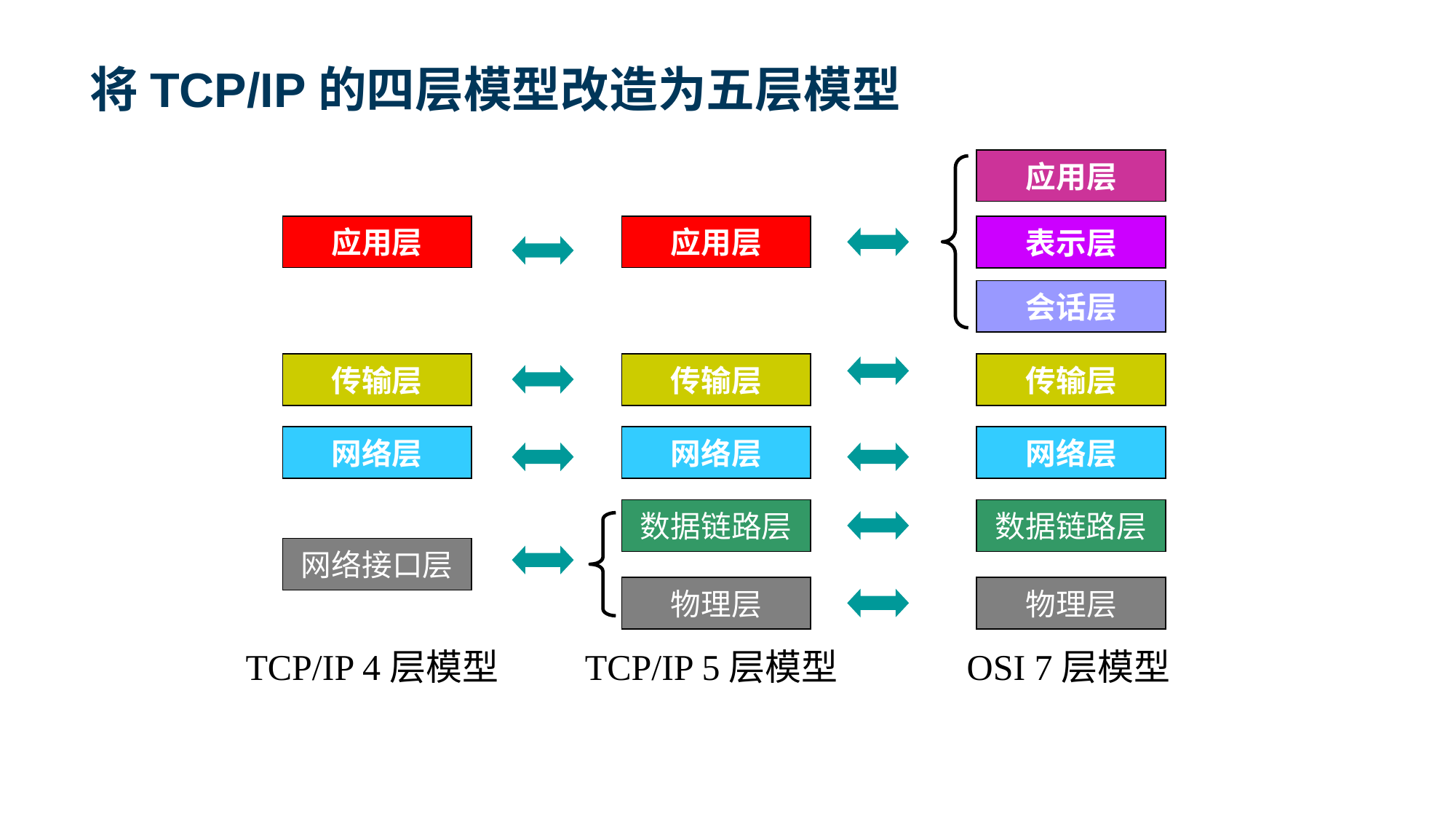

# 将TCP/IP的四层模型改造为五层模型

应用层

应用层
应用层
表示层

会话层
传输层
传输层
传输层

网络层
网络层
网络层

数据链路层
数据链路层

网络接口层

物理层
物理层

TCP/IP 4层模型
TCP/IP 5层模型
OSI 7层模型